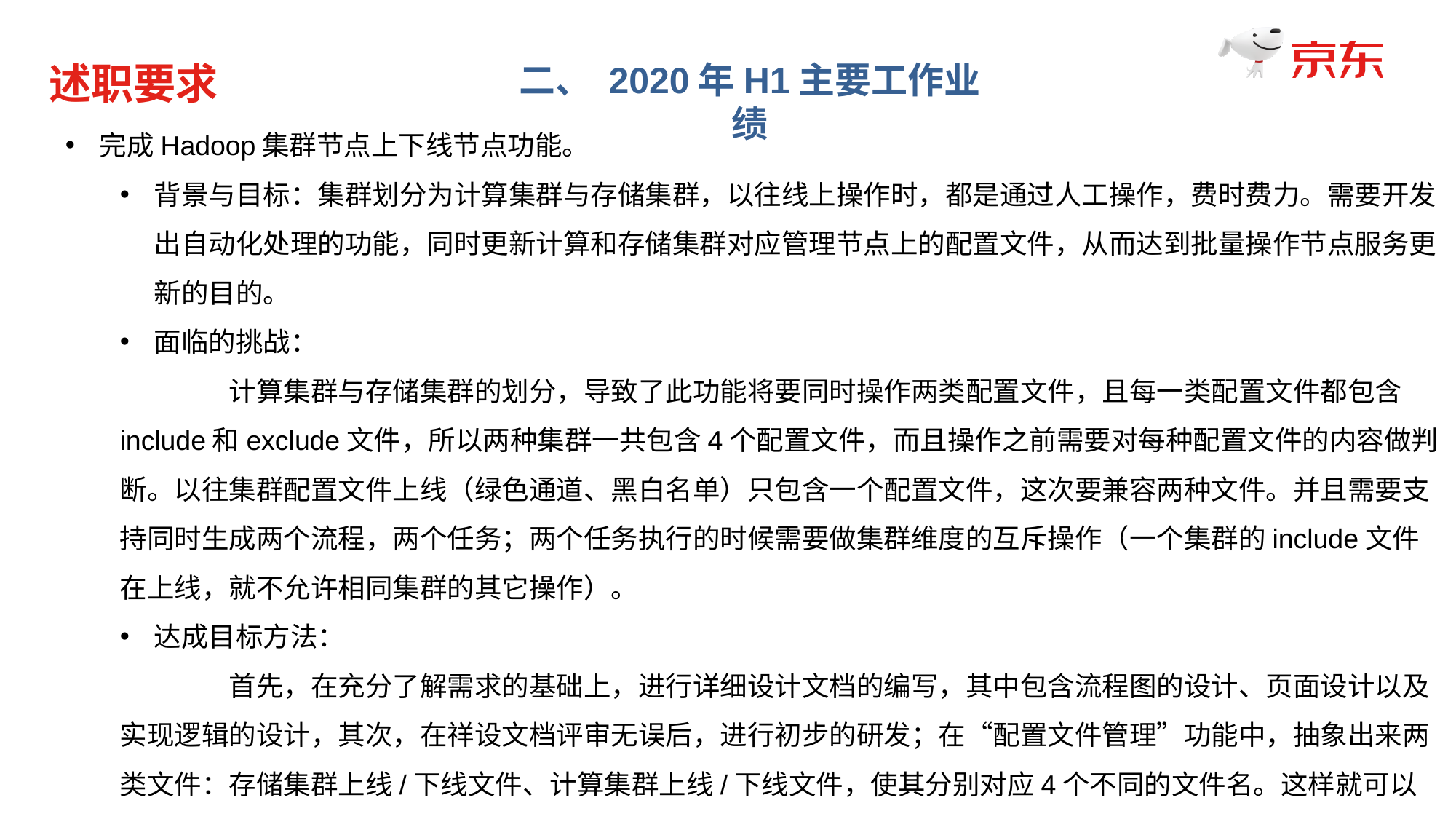

述职要求
二、 2020年H1主要工作业绩
完成Hadoop集群节点上下线节点功能。
背景与目标：集群划分为计算集群与存储集群，以往线上操作时，都是通过人工操作，费时费力。需要开发出自动化处理的功能，同时更新计算和存储集群对应管理节点上的配置文件，从而达到批量操作节点服务更新的目的。
面临的挑战：
	计算集群与存储集群的划分，导致了此功能将要同时操作两类配置文件，且每一类配置文件都包含include和exclude文件，所以两种集群一共包含4个配置文件，而且操作之前需要对每种配置文件的内容做判断。以往集群配置文件上线（绿色通道、黑白名单）只包含一个配置文件，这次要兼容两种文件。并且需要支持同时生成两个流程，两个任务；两个任务执行的时候需要做集群维度的互斥操作（一个集群的include文件在上线，就不允许相同集群的其它操作）。
达成目标方法：
	首先，在充分了解需求的基础上，进行详细设计文档的编写，其中包含流程图的设计、页面设计以及实现逻辑的设计，其次，在祥设文档评审无误后，进行初步的研发；在“配置文件管理”功能中，抽象出来两类文件：存储集群上线/下线文件、计算集群上线/下线文件，使其分别对应4个不同的文件名。这样就可以基于